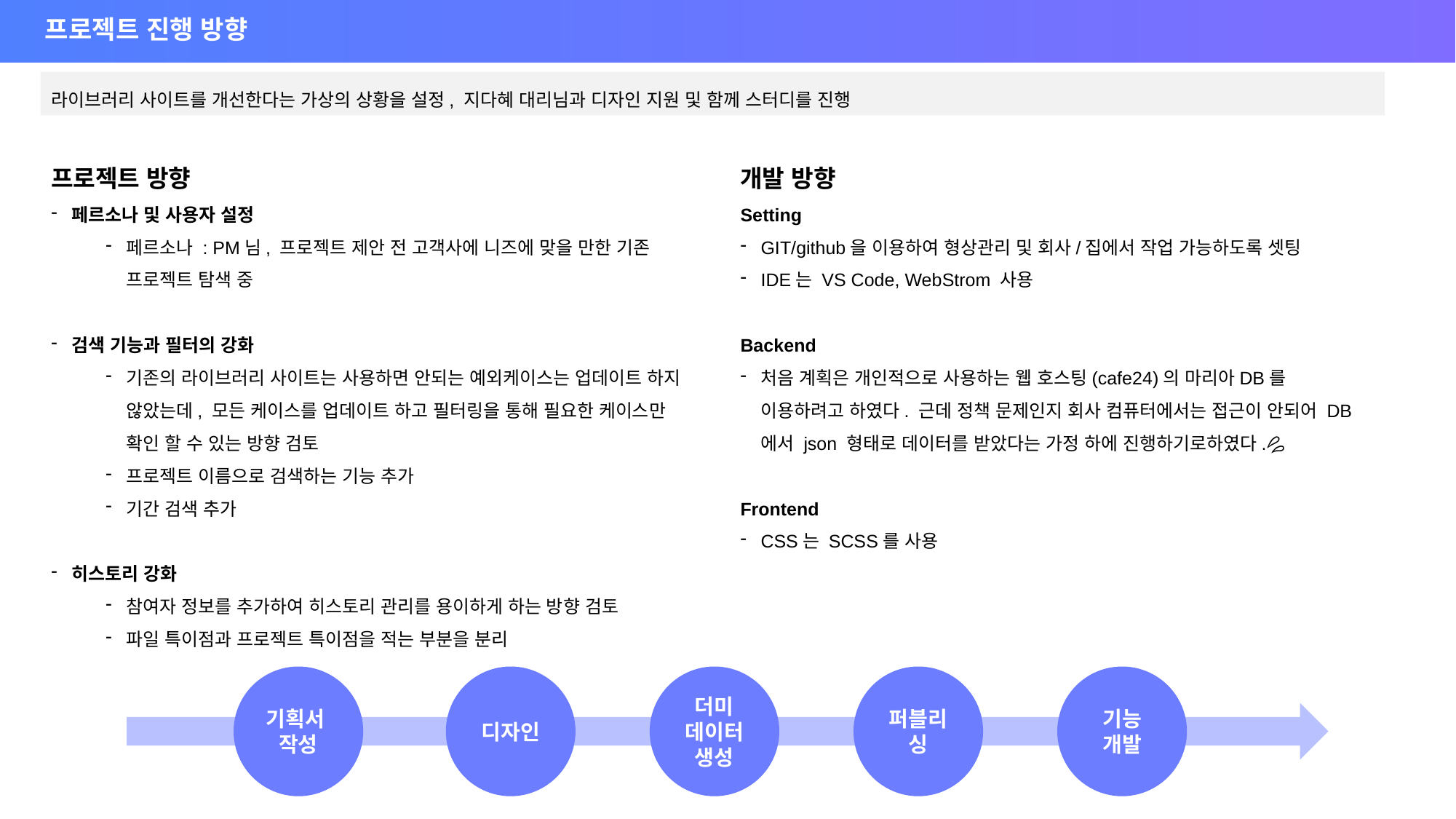

# 프로젝트 진행 방향
라이브러리 사이트를 개선한다는 가상의 상황을 설정, 지다혜 대리님과 디자인 지원 및 함께 스터디를 진행
프로젝트 방향
페르소나 및 사용자 설정
페르소나 : PM님, 프로젝트 제안 전 고객사에 니즈에 맞을 만한 기존 프로젝트 탐색 중

검색 기능과 필터의 강화
기존의 라이브러리 사이트는 사용하면 안되는 예외케이스는 업데이트 하지 않았는데, 모든 케이스를 업데이트 하고 필터링을 통해 필요한 케이스만 확인 할 수 있는 방향 검토
프로젝트 이름으로 검색하는 기능 추가
기간 검색 추가

히스토리 강화
참여자 정보를 추가하여 히스토리 관리를 용이하게 하는 방향 검토
파일 특이점과 프로젝트 특이점을 적는 부분을 분리
개발 방향
Setting
GIT/github을 이용하여 형상관리 및 회사/집에서 작업 가능하도록 셋팅
IDE는 VS Code, WebStrom 사용

Backend
처음 계획은 개인적으로 사용하는 웹 호스팅(cafe24)의 마리아DB를 이용하려고 하였다. 근데 정책 문제인지 회사 컴퓨터에서는 접근이 안되어 DB에서 json 형태로 데이터를 받았다는 가정 하에 진행하기로하였다.💦

Frontend
CSS는 SCSS를 사용
기획서
작성
디자인
더미
데이터
생성
퍼블리싱
기능
개발